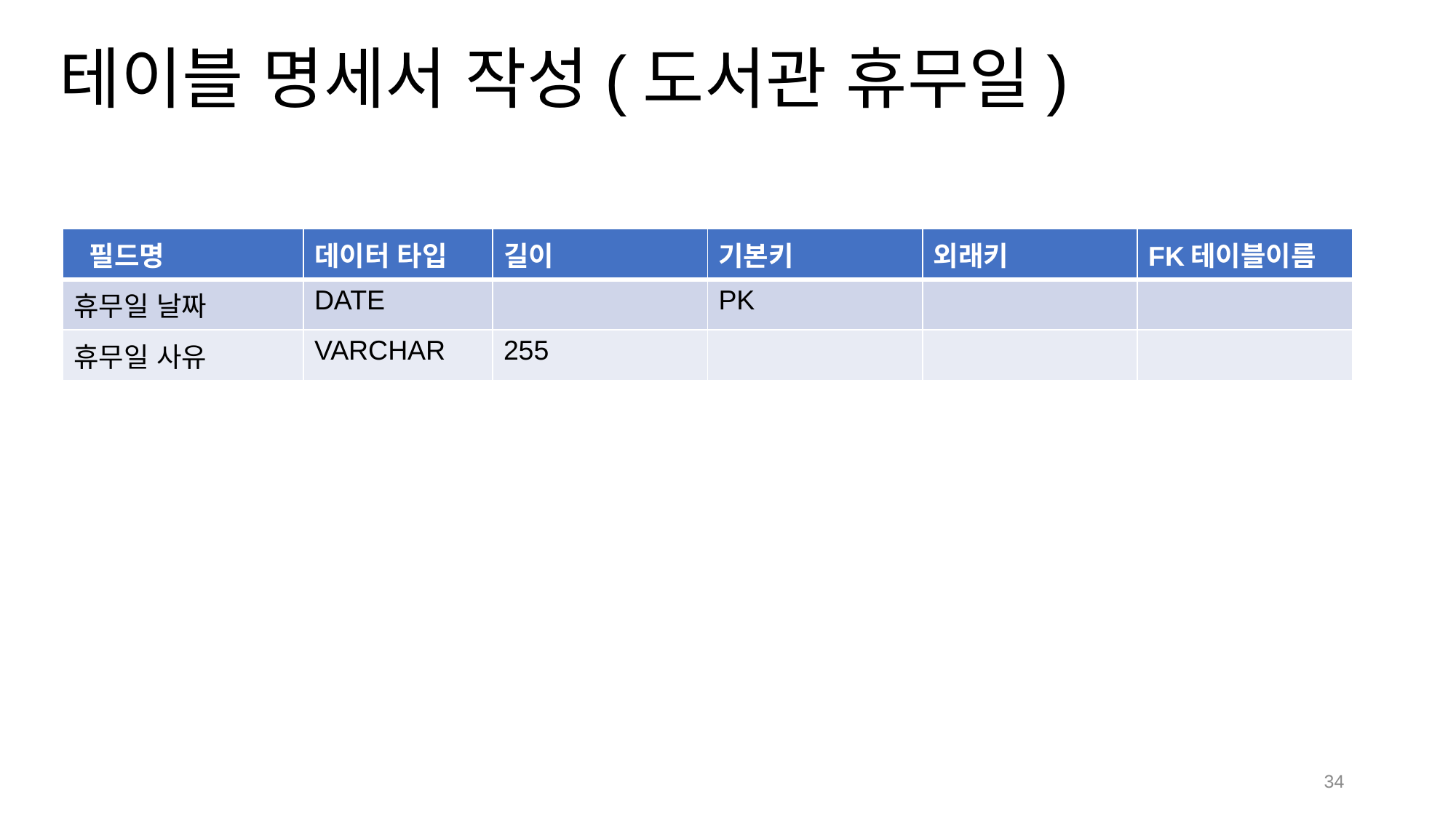

# 테이블 명세서 작성(도서관 휴무일)
| 필드명 | 데이터 타입 | 길이 | 기본키 | 외래키 | FK테이블이름 |
| --- | --- | --- | --- | --- | --- |
| 휴무일 날짜 | DATE |  | PK |  |  |
| 휴무일 사유 | VARCHAR | 255 |  |  |  |
34